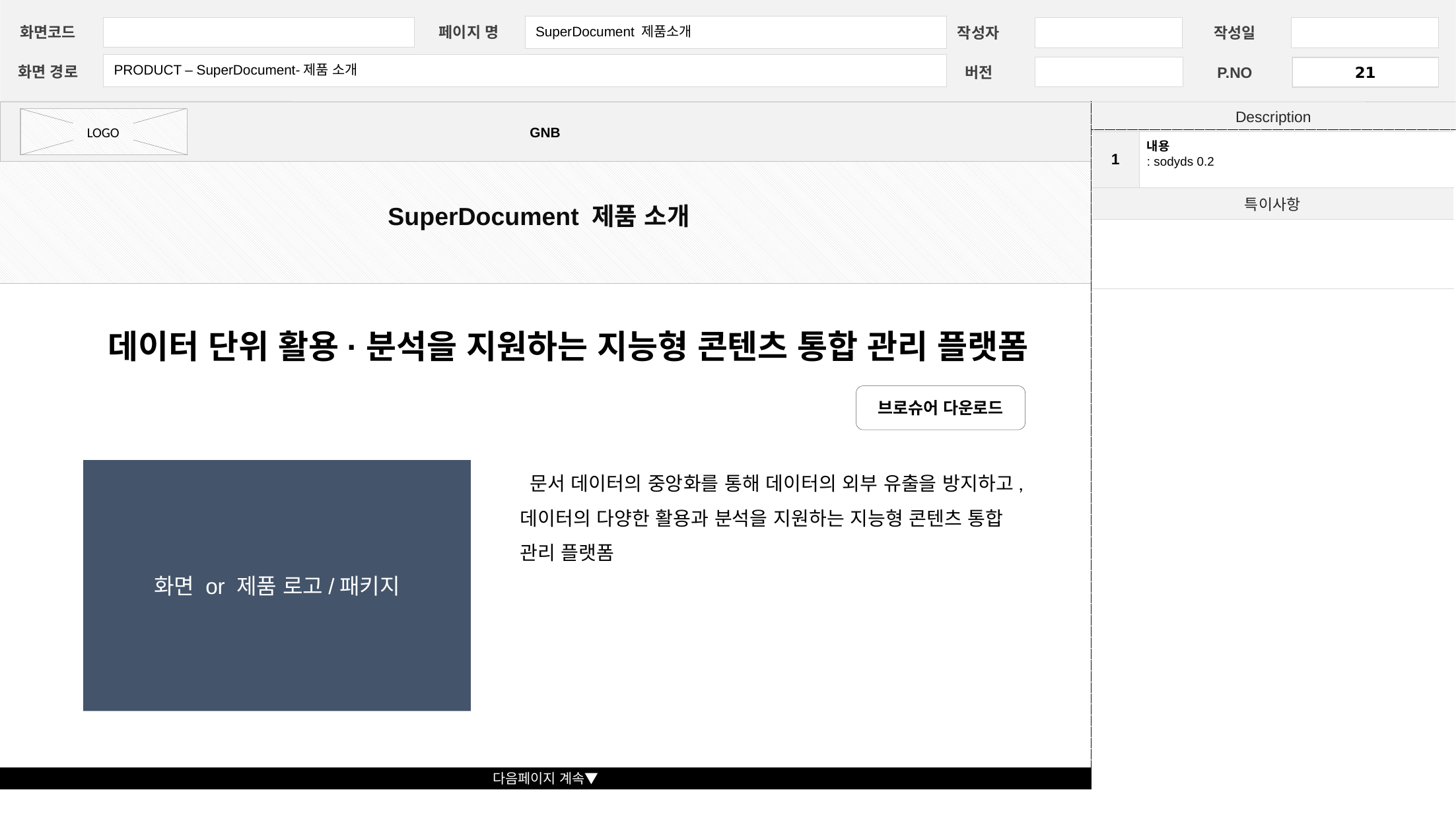

SuperDocument 제품소개

페이지 명
화면코드
작성자
작성일
PRODUCT – SuperDocument-제품 소개

21
화면 경로
버전
P.NO
Description
| 1 | 내용 : sodyds 0.2 |
| --- | --- |
| 특이사항 |  |
|  |  |

SuperDocument 제품 소개
데이터 단위 활용·분석을 지원하는 지능형 콘텐츠 통합 관리 플랫폼
브로슈어 다운로드
 문서 데이터의 중앙화를 통해 데이터의 외부 유출을 방지하고, 데이터의 다양한 활용과 분석을 지원하는 지능형 콘텐츠 통합 관리 플랫폼
화면 or 제품 로고/패키지
다음페이지 계속▼